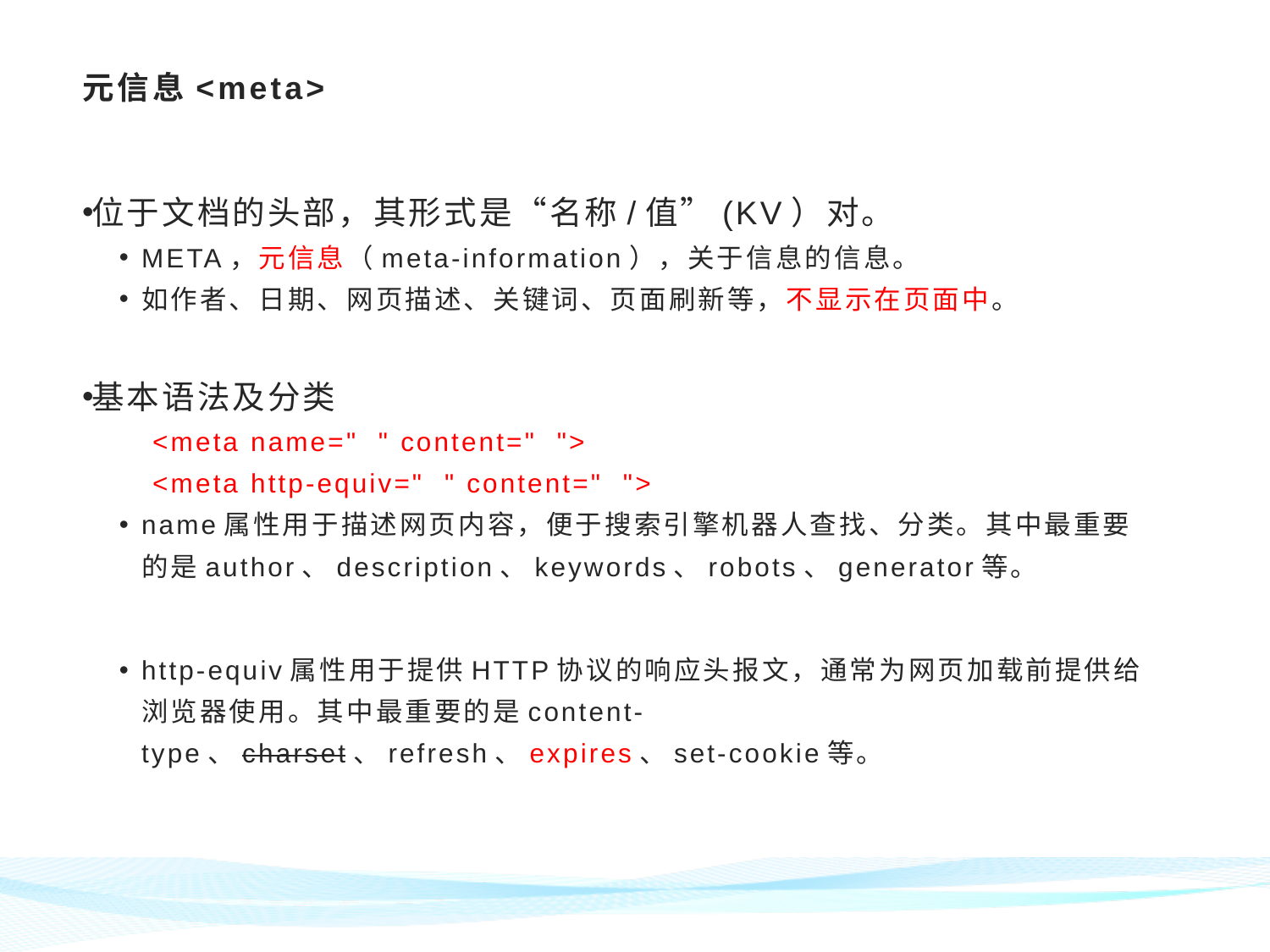

# 元信息<meta>
位于文档的头部，其形式是“名称/值”(KV）对。
META，元信息（meta-information），关于信息的信息。
如作者、日期、网页描述、关键词、页面刷新等，不显示在页面中。

基本语法及分类
       <meta name="  " content="  ">
       <meta http-equiv="  " content="  ">
name属性用于描述网页内容，便于搜索引擎机器人查找、分类。其中最重要的是author、description、keywords、robots、generator等。

http-equiv属性用于提供HTTP协议的响应头报文，通常为网页加载前提供给浏览器使用。其中最重要的是content-type、charset、refresh、expires、set-cookie等。